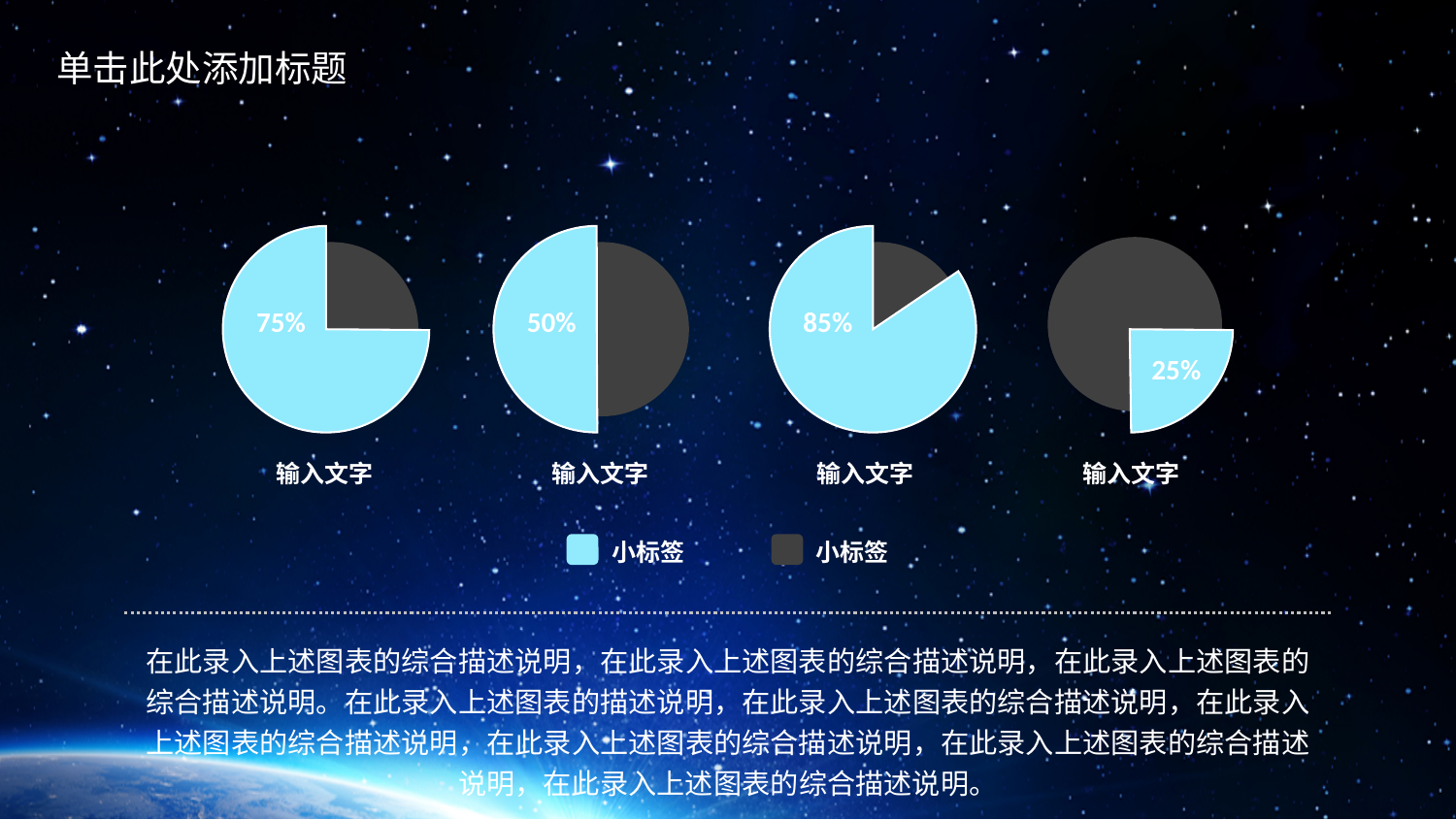

75%

50%

85%

25%
输入文字
输入文字
输入文字
输入文字

小标签

小标签
在此录入上述图表的综合描述说明，在此录入上述图表的综合描述说明，在此录入上述图表的综合描述说明。在此录入上述图表的描述说明，在此录入上述图表的综合描述说明，在此录入上述图表的综合描述说明，在此录入上述图表的综合描述说明，在此录入上述图表的综合描述说明，在此录入上述图表的综合描述说明。